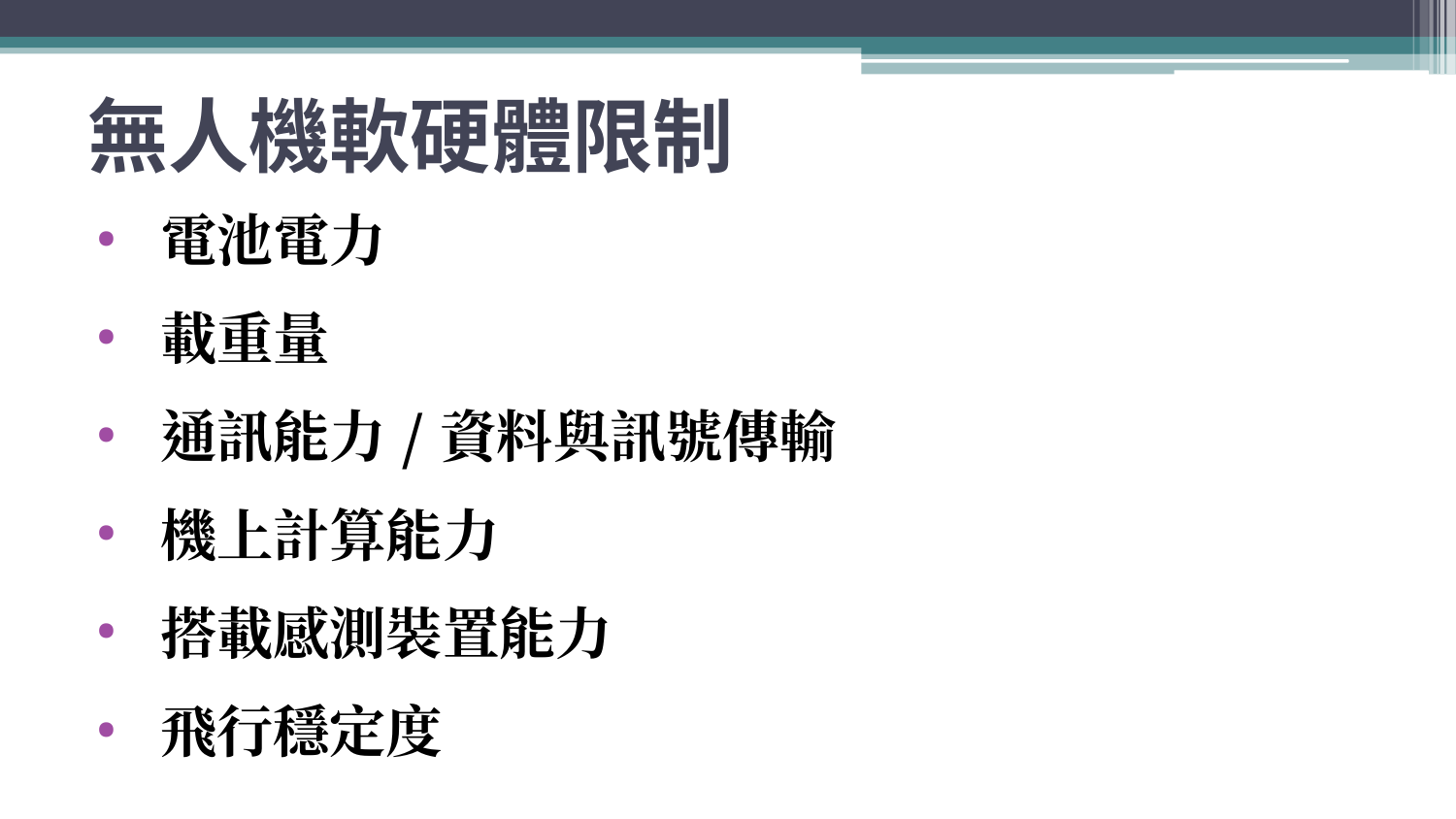

# 無人機軟硬體限制
電池電力
載重量
通訊能力/資料與訊號傳輸
機上計算能力
搭載感測裝置能力
飛行穩定度